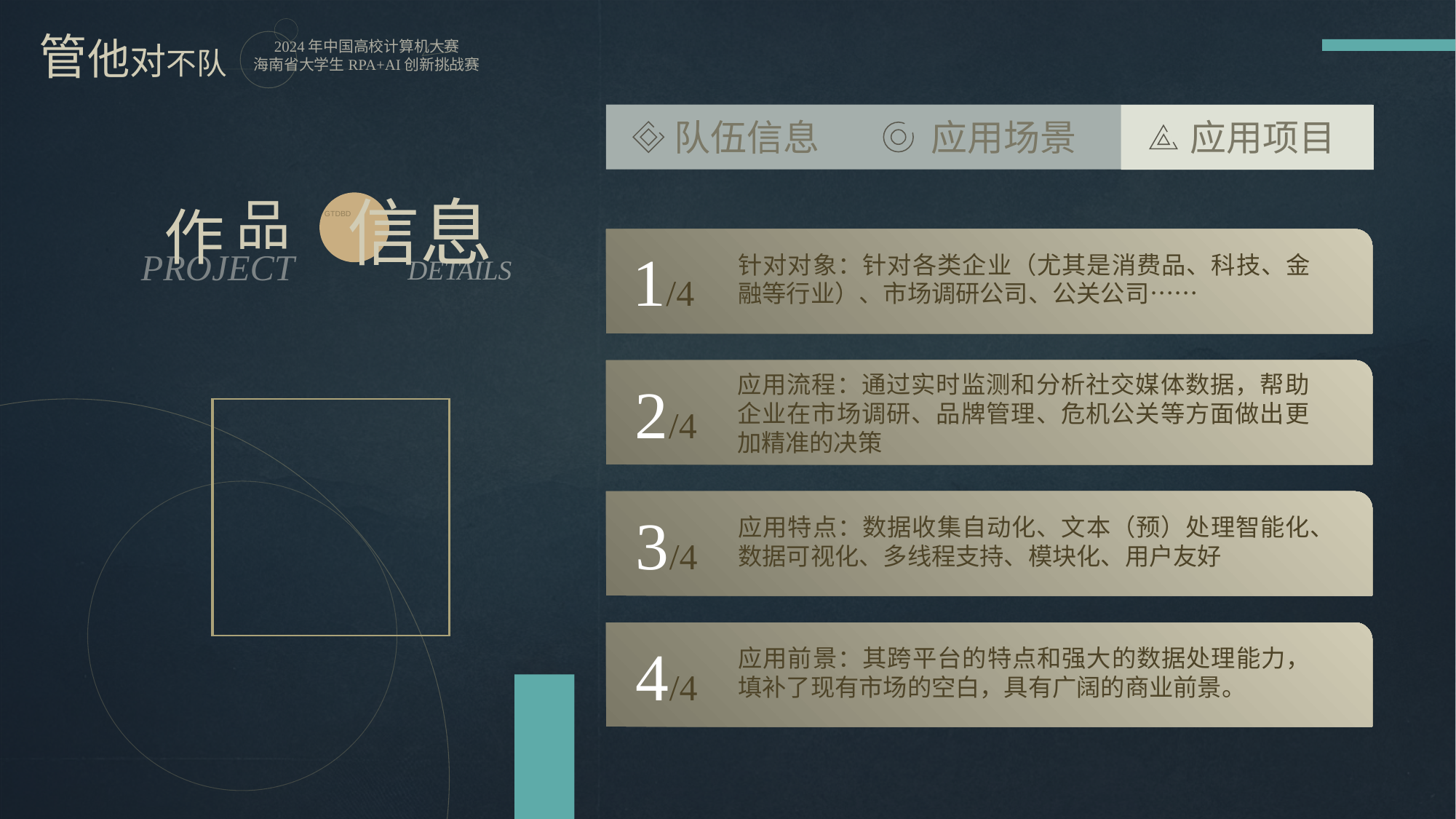

队伍信息
应用场景
应用项目

信息
品
作

GTDBD

1/4
针对对象：针对各类企业（尤其是消费品、科技、金融等行业）、市场调研公司、公关公司……

PROJECT
DETAILS

应用流程：通过实时监测和分析社交媒体数据，帮助企业在市场调研、品牌管理、危机公关等方面做出更加精准的决策
2/4

3/4
应用特点：数据收集自动化、文本（预）处理智能化、数据可视化、多线程支持、模块化、用户友好

4/4
应用前景：其跨平台的特点和强大的数据处理能力，填补了现有市场的空白，具有广阔的商业前景。